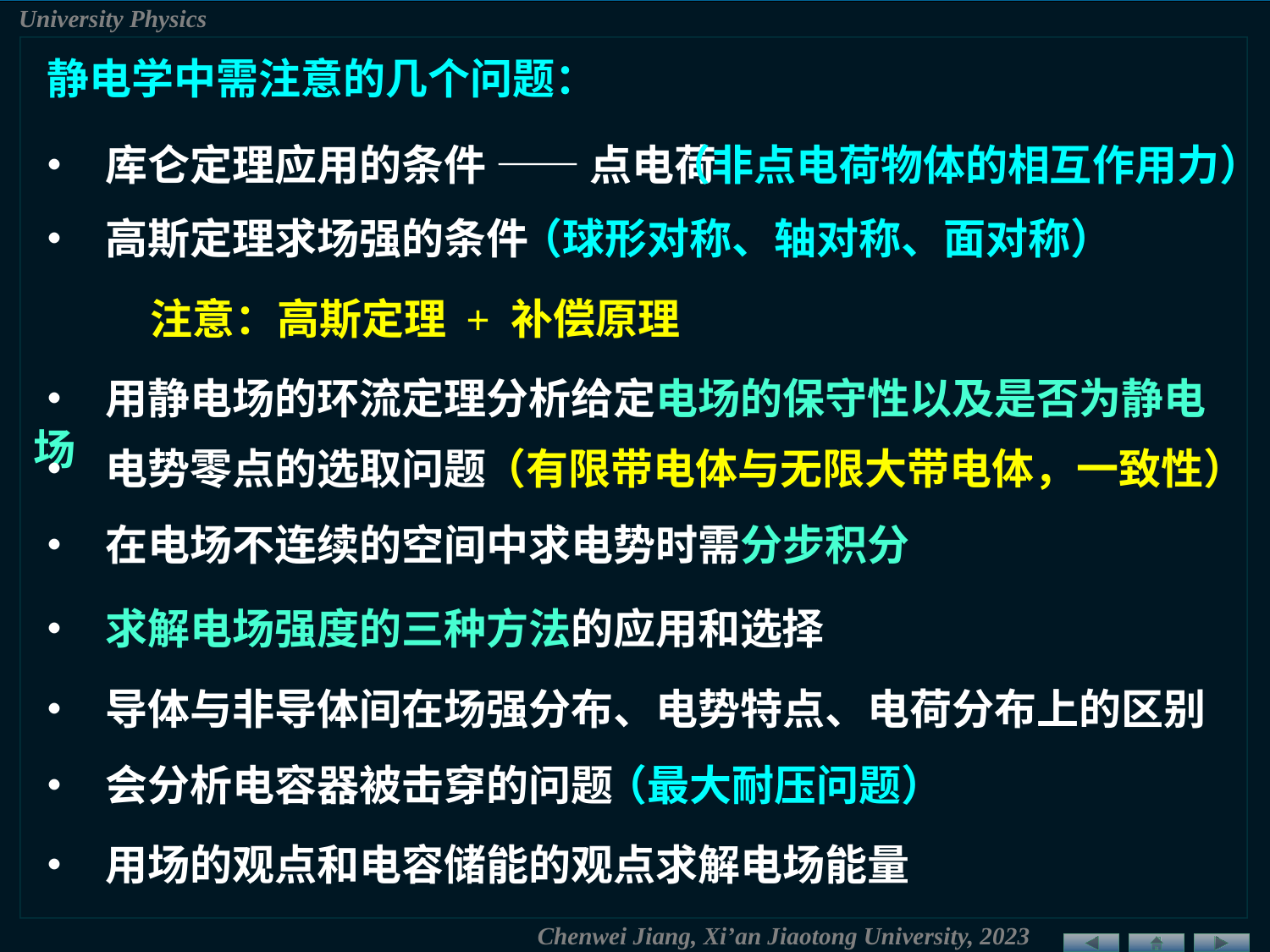

静电学中需注意的几个问题：
•  库仑定理应用的条件 —— 点电荷
（非点电荷物体的相互作用力）
•  高斯定理求场强的条件
（球形对称、轴对称、面对称）
注意：高斯定理 + 补偿原理
•  用静电场的环流定理分析给定电场的保守性以及是否为静电场
•  电势零点的选取问题
（有限带电体与无限大带电体，一致性）
•  在电场不连续的空间中求电势时需分步积分
•  求解电场强度的三种方法的应用和选择
•  导体与非导体间在场强分布、电势特点、电荷分布上的区别
•  会分析电容器被击穿的问题
（最大耐压问题）
•  用场的观点和电容储能的观点求解电场能量